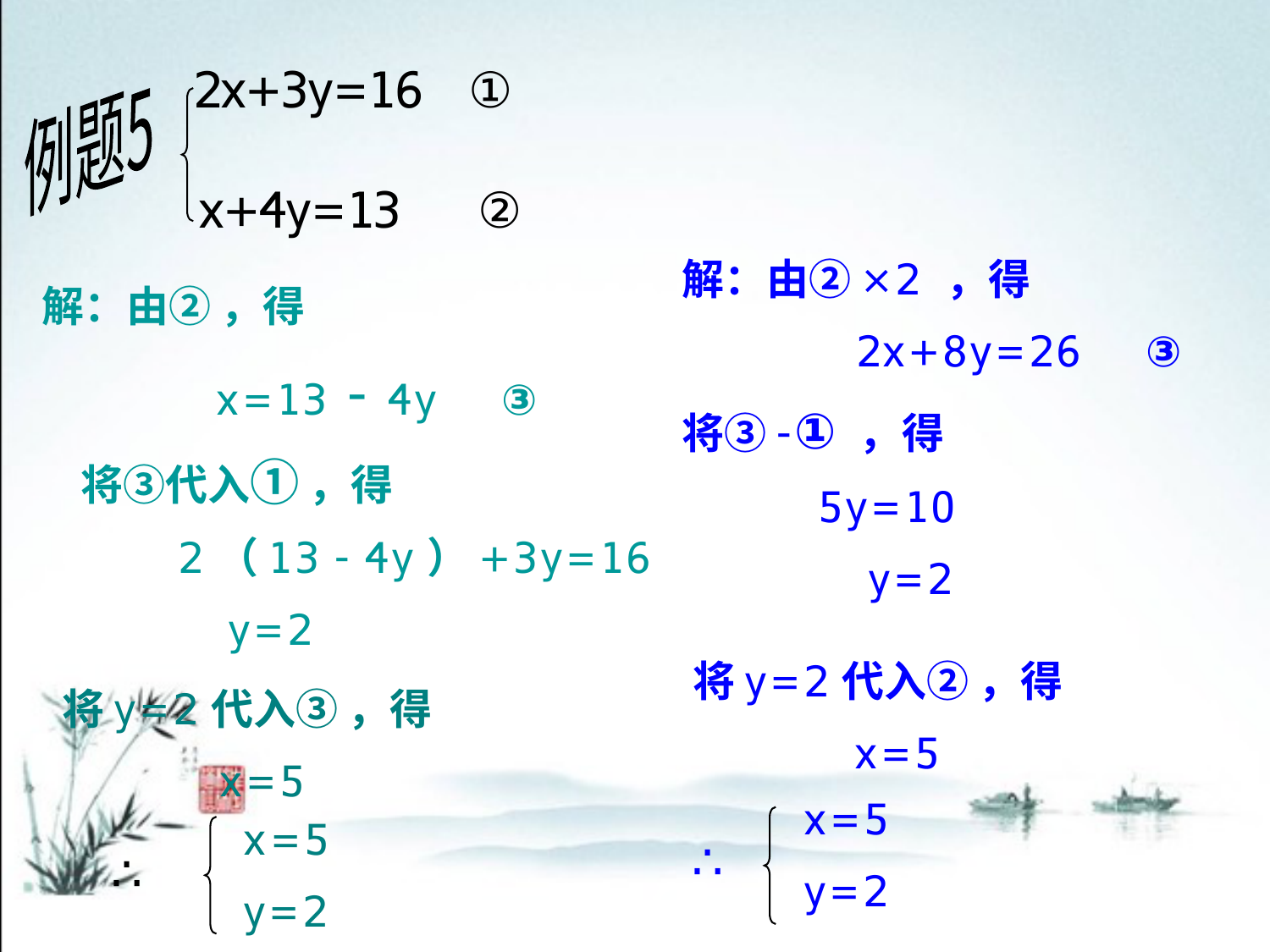

2x+3y=16   ①

  x+4y=13     ②
例题5
解：由②×2 ，得
              2x+8y=26     ③
将③-① ，得
           5y=10
               y=2
解：由② ，得
              x=13 - 4y     ③
   将③代入① ，得
           2（13 - 4y）+3y=16
               y=2
将y=2代入② ，得
             x=5

  将y=2代入③ ，得
               x=5

x=5
y=2
x=5
y=2

∴
∴